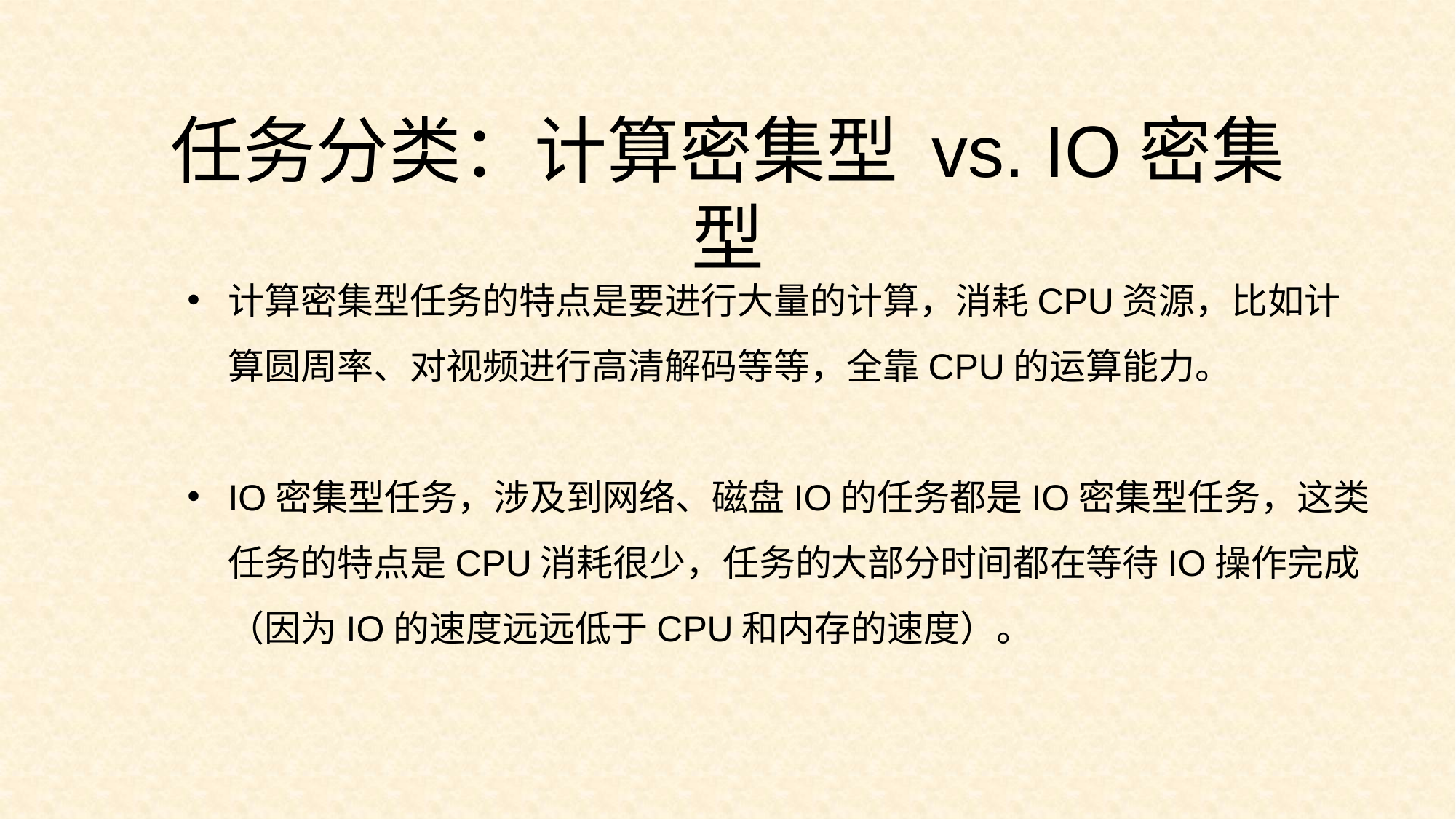

任务分类：计算密集型 vs. IO密集型
计算密集型任务的特点是要进行大量的计算，消耗CPU资源，比如计算圆周率、对视频进行高清解码等等，全靠CPU的运算能力。

IO密集型任务，涉及到网络、磁盘IO的任务都是IO密集型任务，这类任务的特点是CPU消耗很少，任务的大部分时间都在等待IO操作完成（因为IO的速度远远低于CPU和内存的速度）。